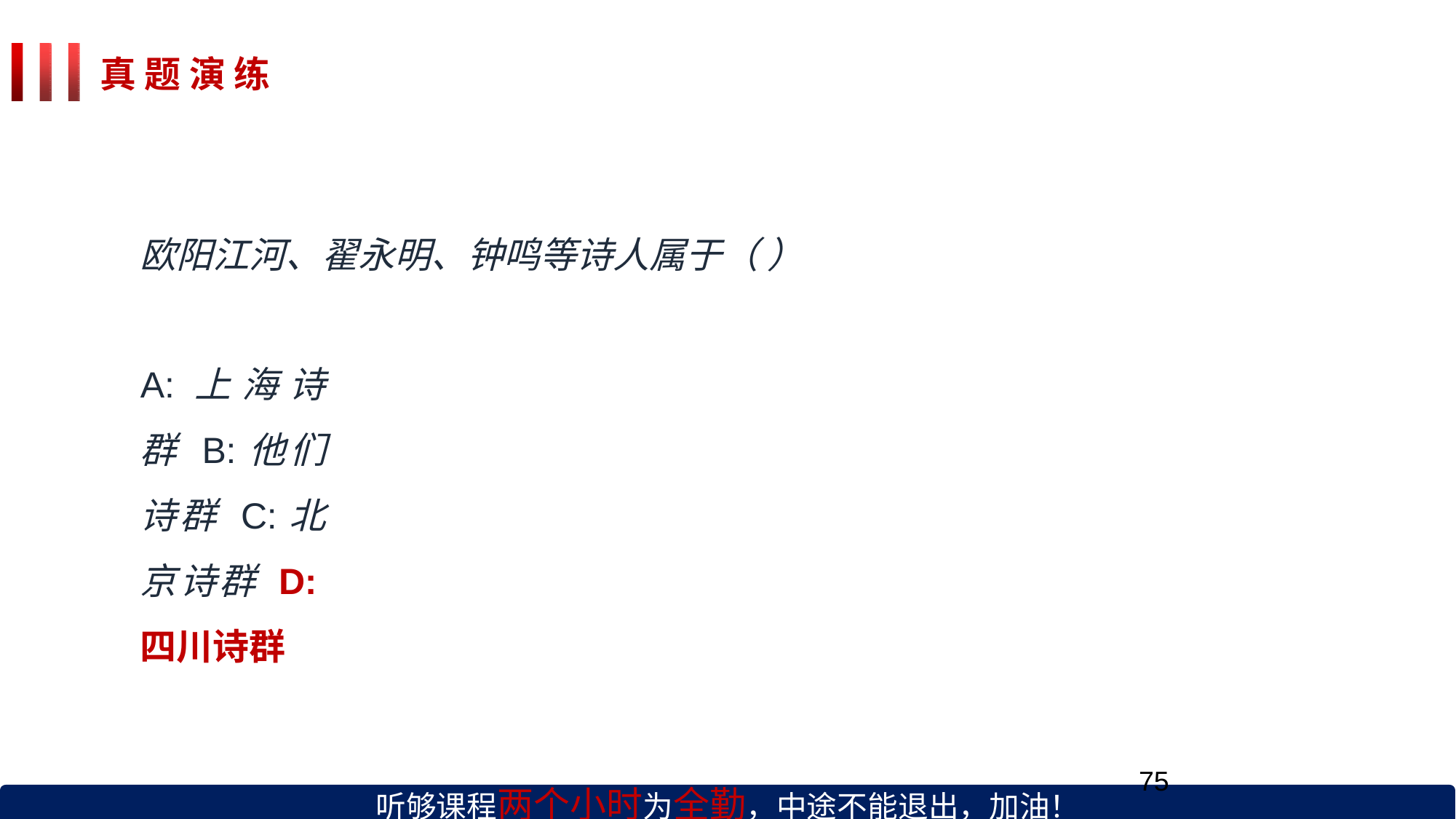

# 真 题 演 练
欧阳江河、翟永明、钟鸣等诗人属于（ ）

A:上海诗群 B:他们诗群 C:北京诗群 D:四川诗群
75

听够课程两个小时为全勤，中途不能退出，加油！